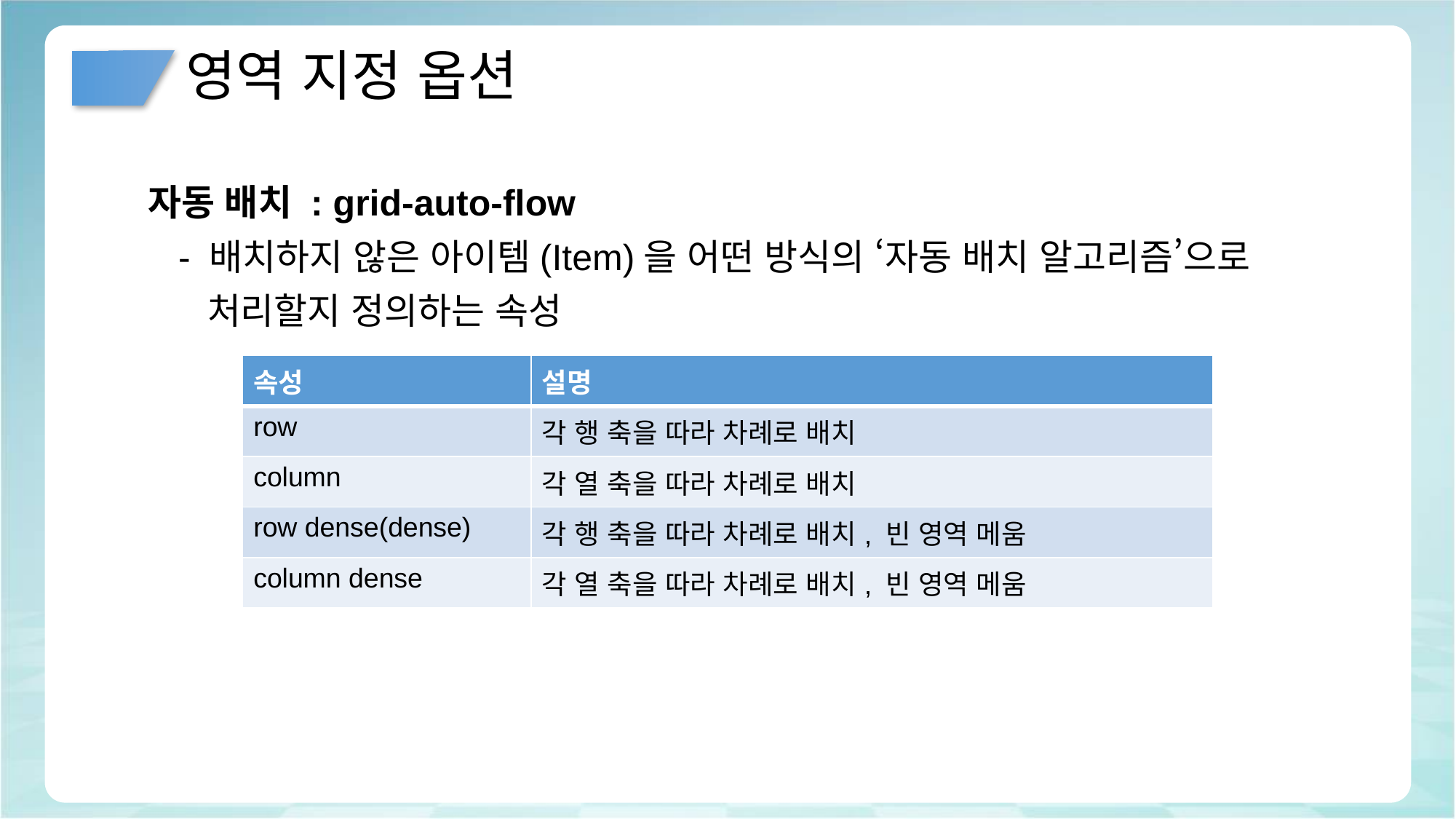

# 영역 지정 옵션
자동 배치 : grid-auto-flow
   - 배치하지 않은 아이템(Item)을 어떤 방식의 ‘자동 배치 알고리즘’으로
     처리할지 정의하는 속성
| 속성 | 설명 |
| --- | --- |
| row | 각 행 축을 따라 차례로 배치 |
| column | 각 열 축을 따라 차례로 배치 |
| row dense(dense) | 각 행 축을 따라 차례로 배치, 빈 영역 메움 |
| column dense | 각 열 축을 따라 차례로 배치, 빈 영역 메움 |